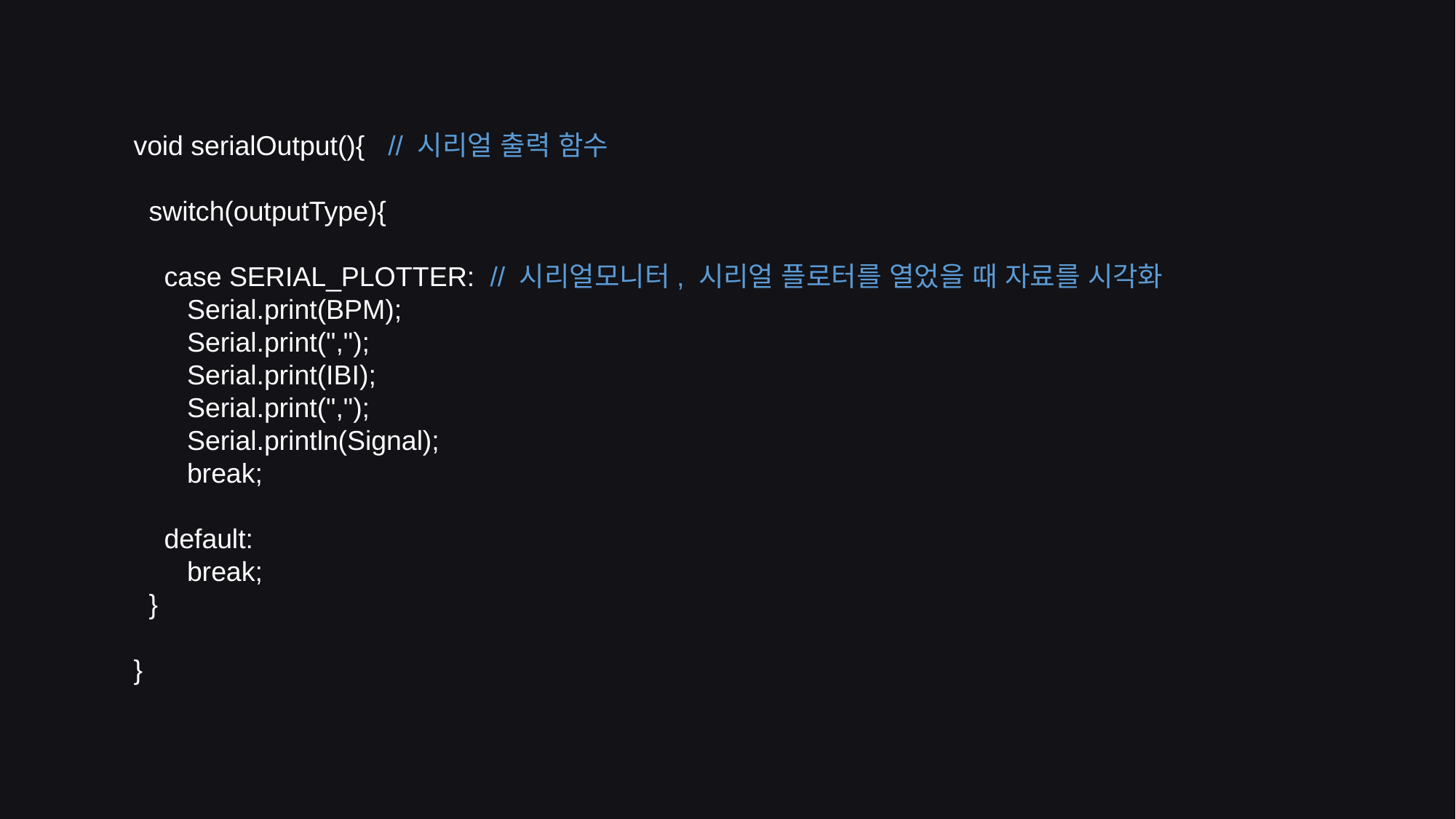

void serialOutput(){   // 시리얼 출력 함수

  switch(outputType){

    case SERIAL_PLOTTER:  // 시리얼모니터, 시리얼 플로터를 열었을 때 자료를 시각화
       Serial.print(BPM);
       Serial.print(",");
       Serial.print(IBI);
       Serial.print(",");
       Serial.println(Signal);
       break;

    default:
       break;
  }

}